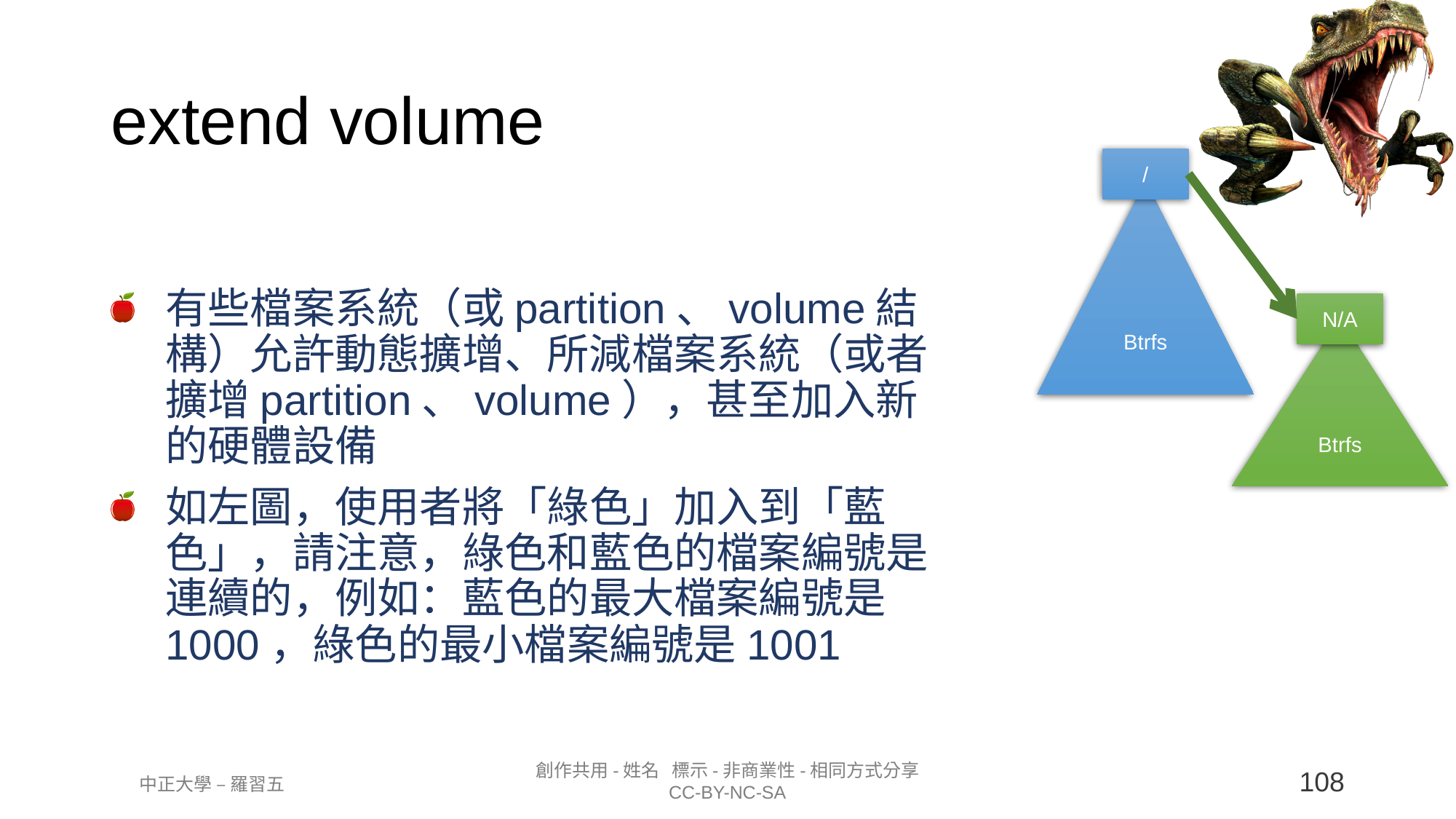

# extend volume
/
Btrfs
有些檔案系統（或partition、volume結構）允許動態擴增、所減檔案系統（或者擴增partition、volume），甚至加入新的硬體設備
如左圖，使用者將「綠色」加入到「藍色」，請注意，綠色和藍色的檔案編號是連續的，例如：藍色的最大檔案編號是1000，綠色的最小檔案編號是1001
N/A
Btrfs